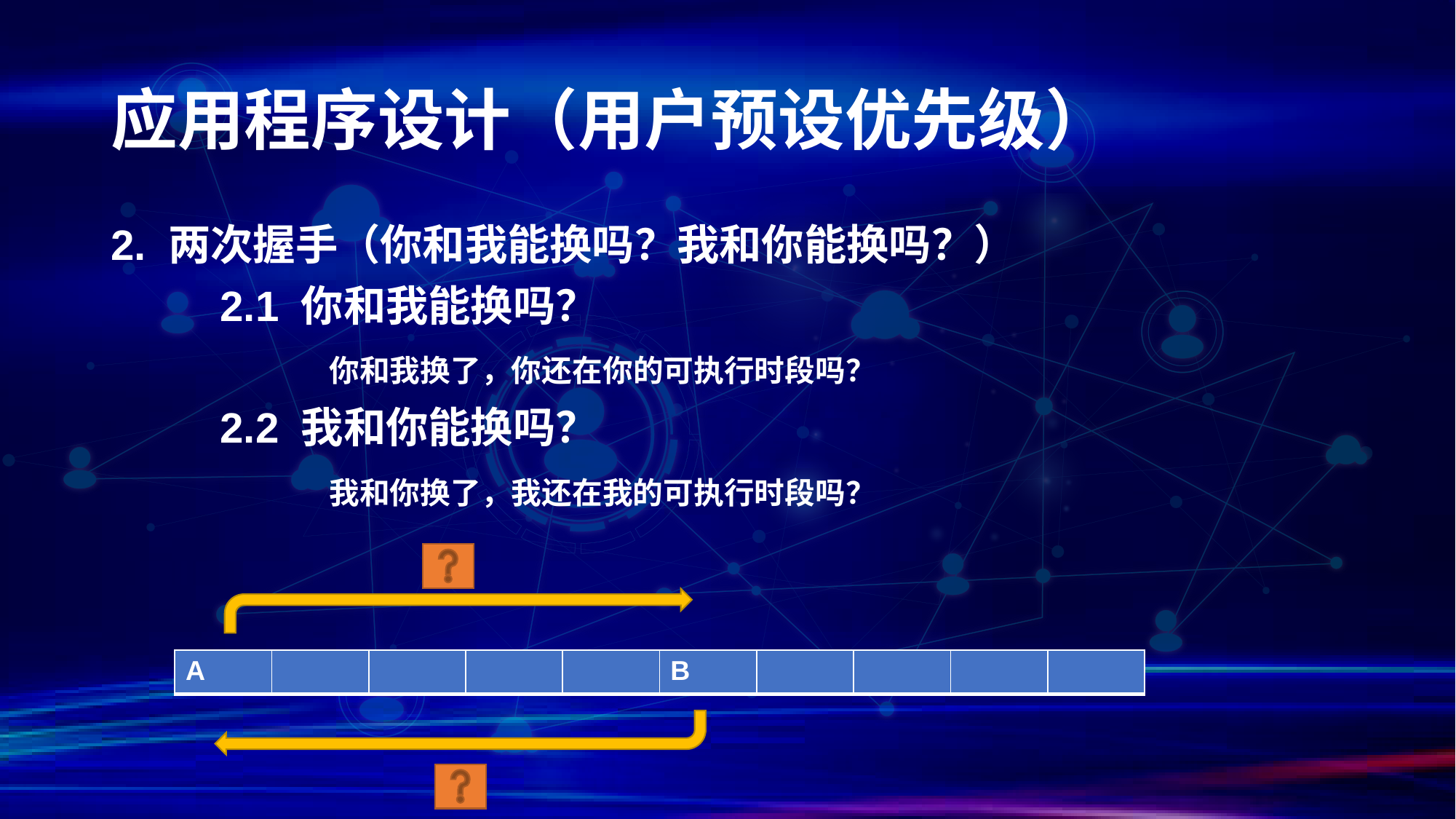

# 应用程序设计（用户预设优先级）
2. 两次握手（你和我能换吗？我和你能换吗？）
	2.1 你和我能换吗？
		你和我换了，你还在你的可执行时段吗？
	2.2 我和你能换吗？
		我和你换了，我还在我的可执行时段吗？

| A |  |  |  |  | B |  |  |  |  |
| --- | --- | --- | --- | --- | --- | --- | --- | --- | --- |